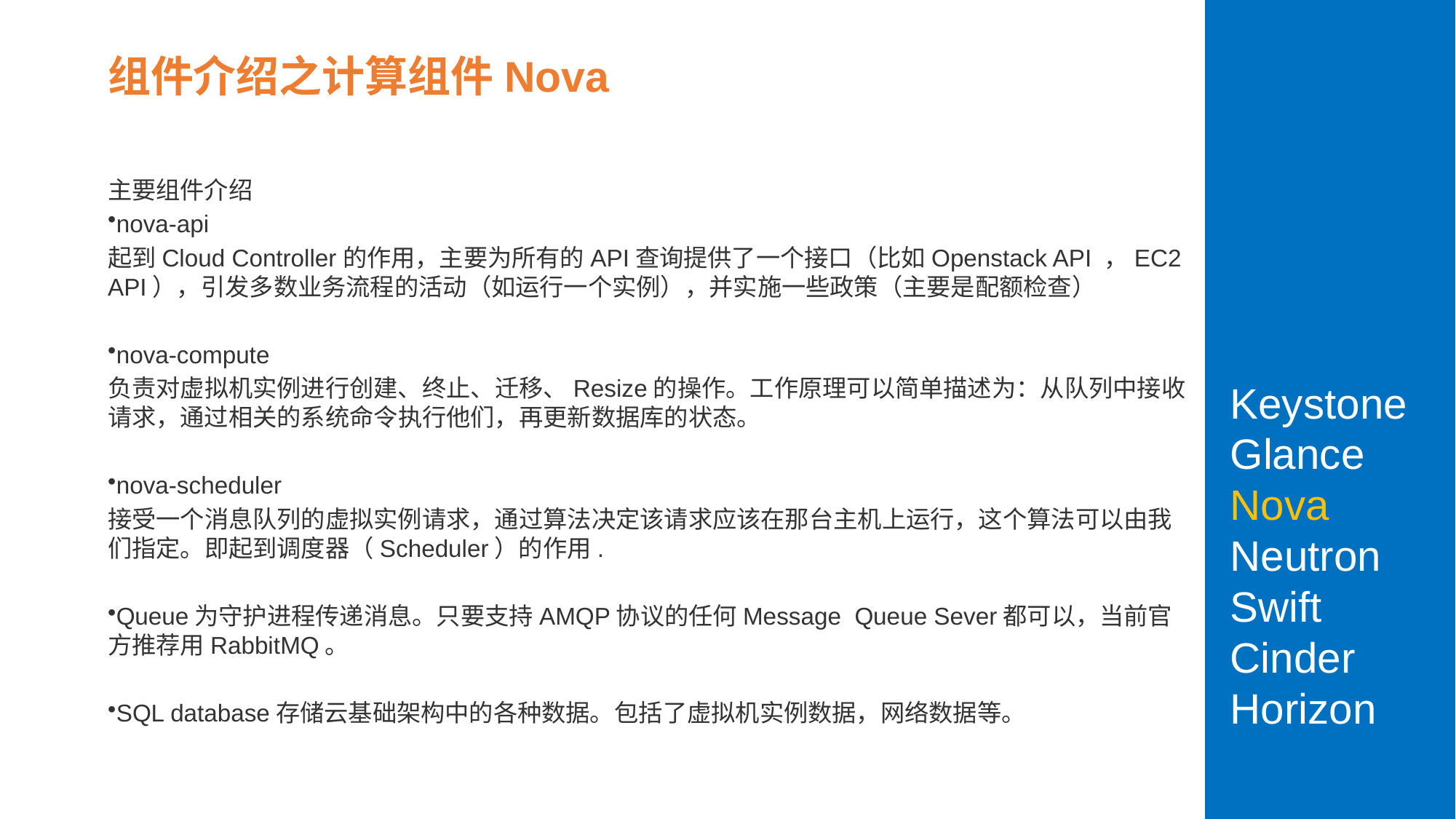

组件介绍之计算组件Nova
# Keystone Glance Nova Neutron Swift Cinder Horizon
主要组件介绍
nova-api
起到Cloud Controller的作用，主要为所有的API查询提供了一个接口（比如Openstack API ，EC2 API），引发多数业务流程的活动（如运行一个实例），并实施一些政策（主要是配额检查）

nova-compute
负责对虚拟机实例进行创建、终止、迁移、Resize的操作。工作原理可以简单描述为：从队列中接收请求，通过相关的系统命令执行他们，再更新数据库的状态。

nova-scheduler
接受一个消息队列的虚拟实例请求，通过算法决定该请求应该在那台主机上运行，这个算法可以由我们指定。即起到调度器（Scheduler）的作用.

Queue为守护进程传递消息。只要支持AMQP协议的任何Message  Queue Sever都可以，当前官方推荐用RabbitMQ。

SQL database存储云基础架构中的各种数据。包括了虚拟机实例数据，网络数据等。